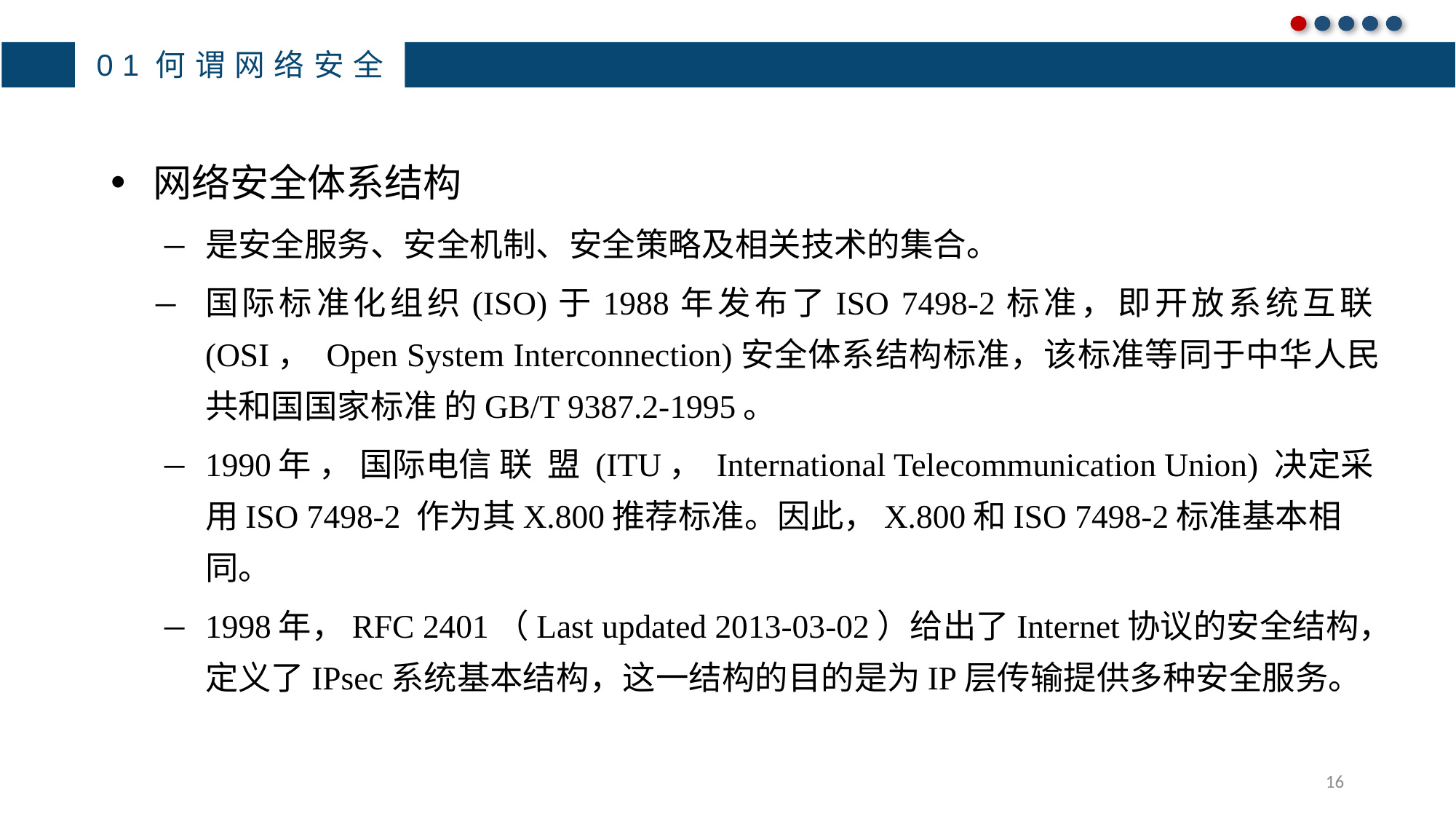

01何谓网络安全

网络安全体系结构
是安全服务、安全机制、安全策略及相关技术的集合。
国际标准化组织(ISO)于1988年发布了ISO 7498-2标准，即开放系统互联(OSI， Open System Interconnection)安全体系结构标准，该标准等同于中华人民共和国国家标准 的GB/T 9387.2-1995。
1990年 ， 国际电信 联  盟 (ITU， International Telecommunication Union) 决定采用ISO 7498-2 作为其X.800推荐标准。因此，X.800和ISO 7498-2标准基本相 同。
1998年，RFC 2401（Last updated 2013-03-02）给出了Internet协议的安全结构，定义了IPsec系统基本结构，这一结构的目的是为IP层传输提供多种安全服务。

16